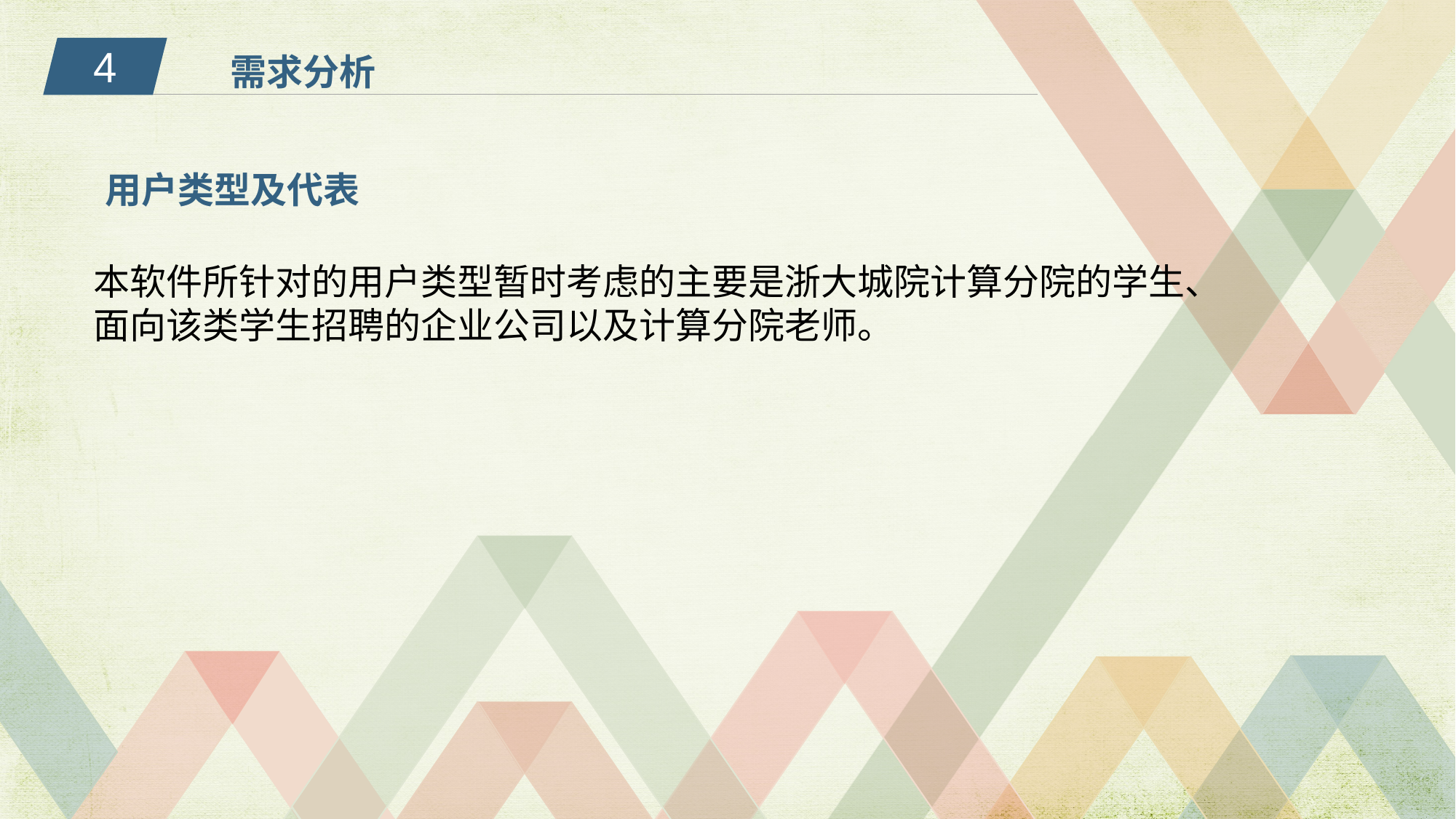

4

需求分析

用户类型及代表

本软件所针对的用户类型暂时考虑的主要是浙大城院计算分院的学生、面向该类学生招聘的企业公司以及计算分院老师。